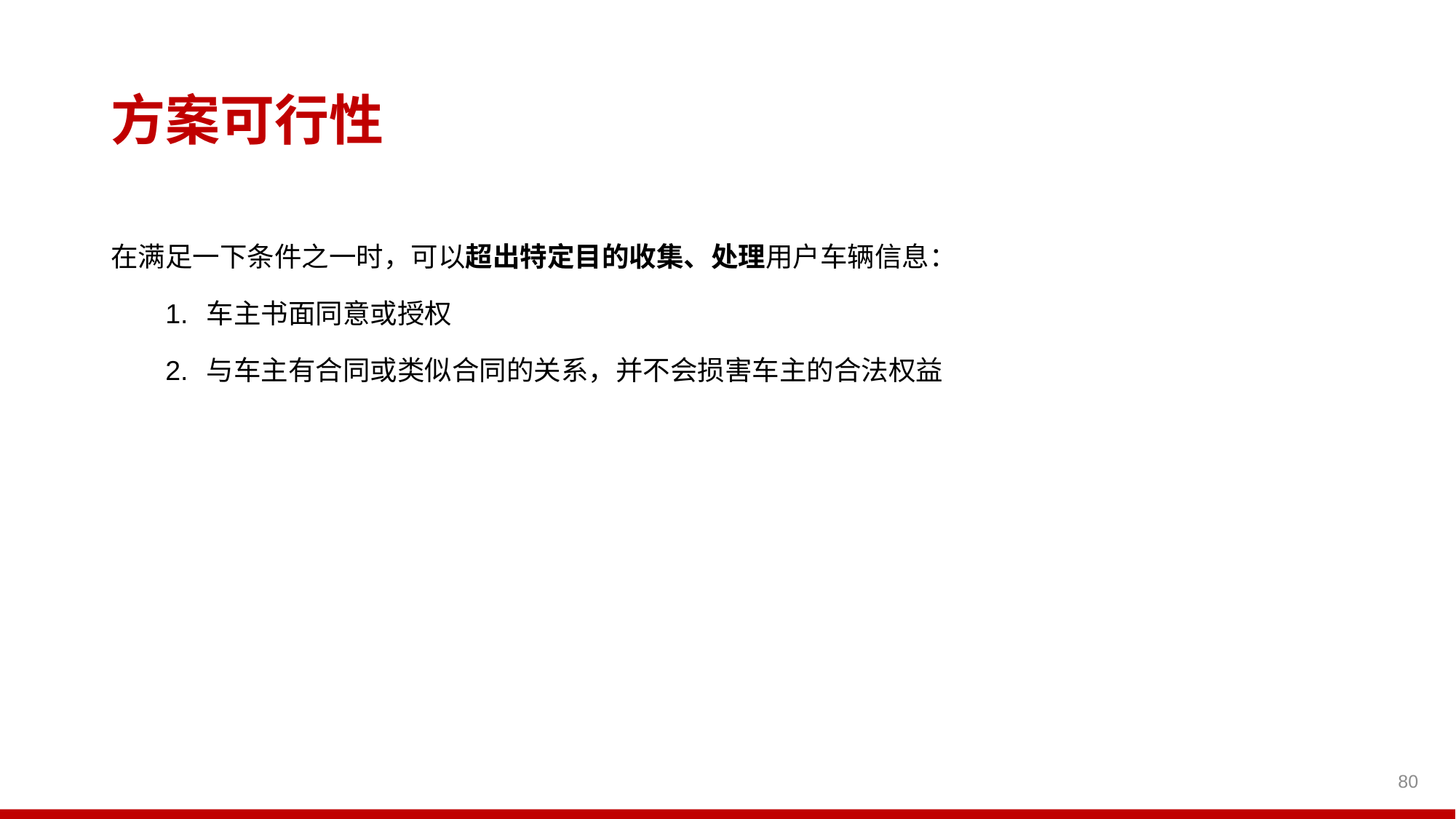

方案可行性
在满足一下条件之一时，可以超出特定目的收集、处理用户车辆信息：
车主书面同意或授权
与车主有合同或类似合同的关系，并不会损害车主的合法权益
80